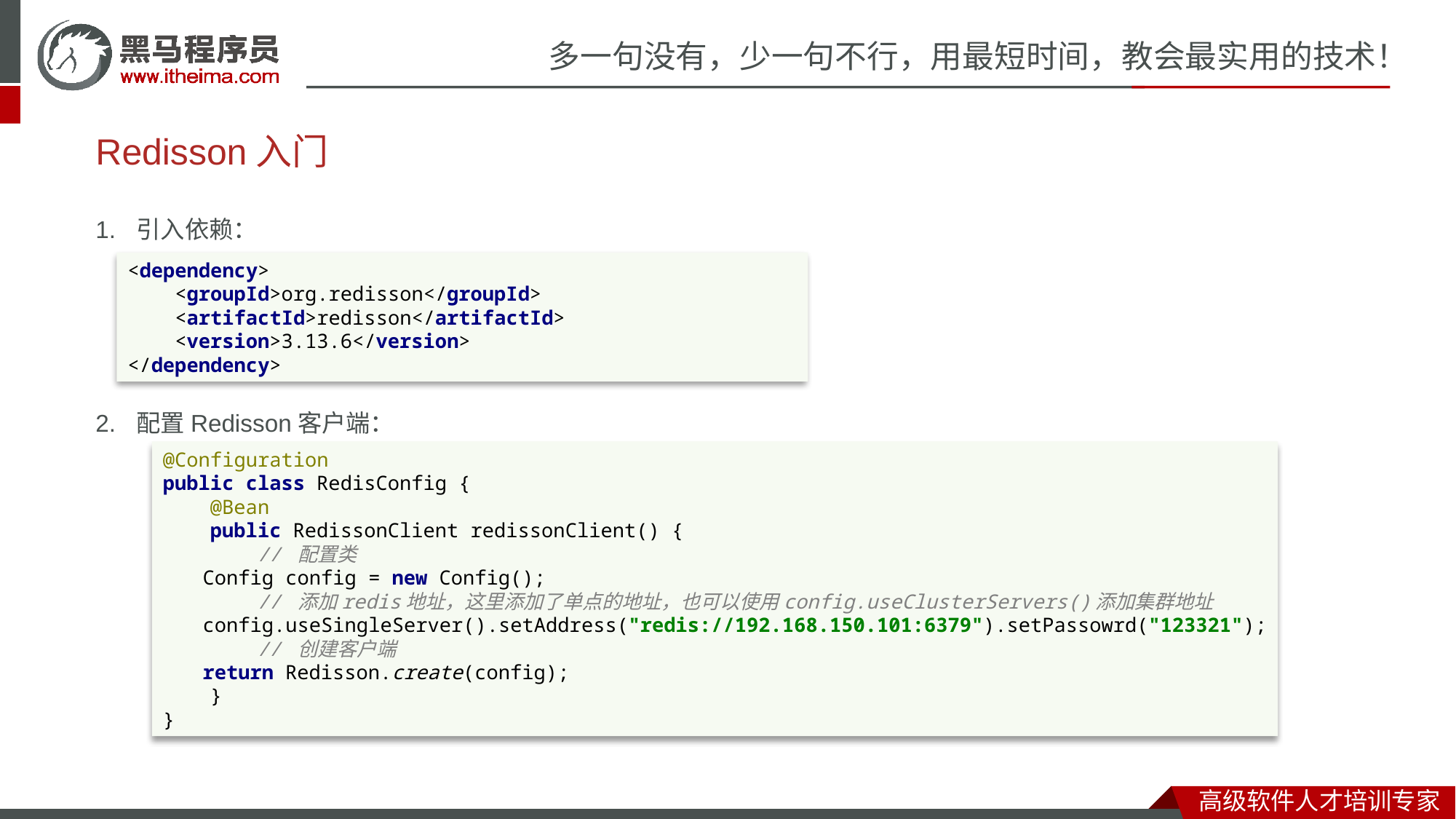

Redisson入门
引入依赖：

配置Redisson客户端：

<dependency>
    <groupId>org.redisson</groupId>
    <artifactId>redisson</artifactId>
    <version>3.13.6</version>
</dependency>
@Configuration
public class RedisConfig {
    @Bean
    public RedissonClient redissonClient() {
        // 配置类
        Config config = new Config();
        // 添加redis地址，这里添加了单点的地址，也可以使用config.useClusterServers()添加集群地址
        config.useSingleServer().setAddress("redis://192.168.150.101:6379").setPassowrd("123321");
        // 创建客户端
        return Redisson.create(config);
    }
}